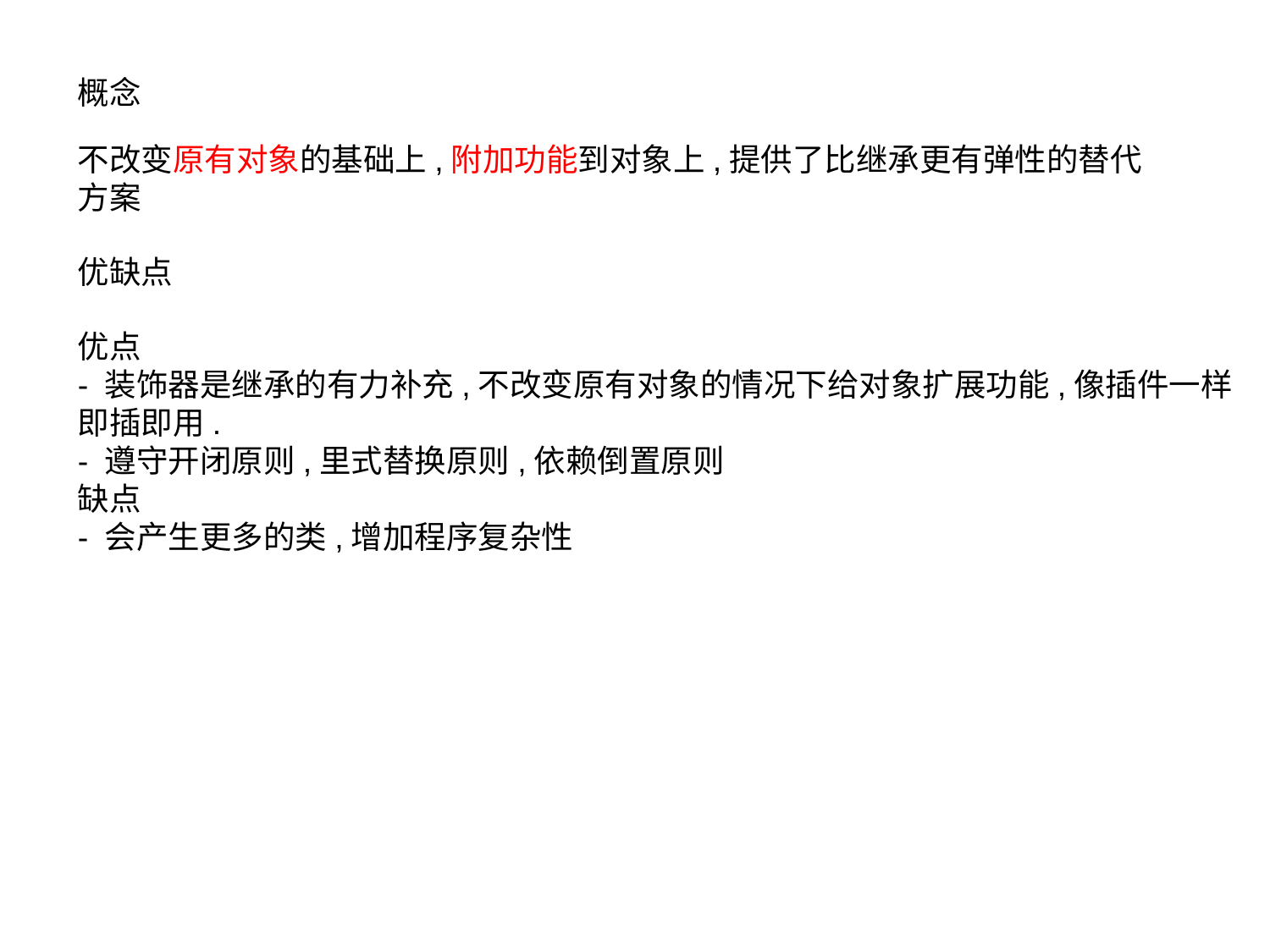

概念
不改变原有对象的基础上,附加功能到对象上,提供了比继承更有弹性的替代方案
优缺点
优点
- 装饰器是继承的有力补充,不改变原有对象的情况下给对象扩展功能,像插件一样即插即用.
- 遵守开闭原则,里式替换原则,依赖倒置原则
缺点
- 会产生更多的类,增加程序复杂性